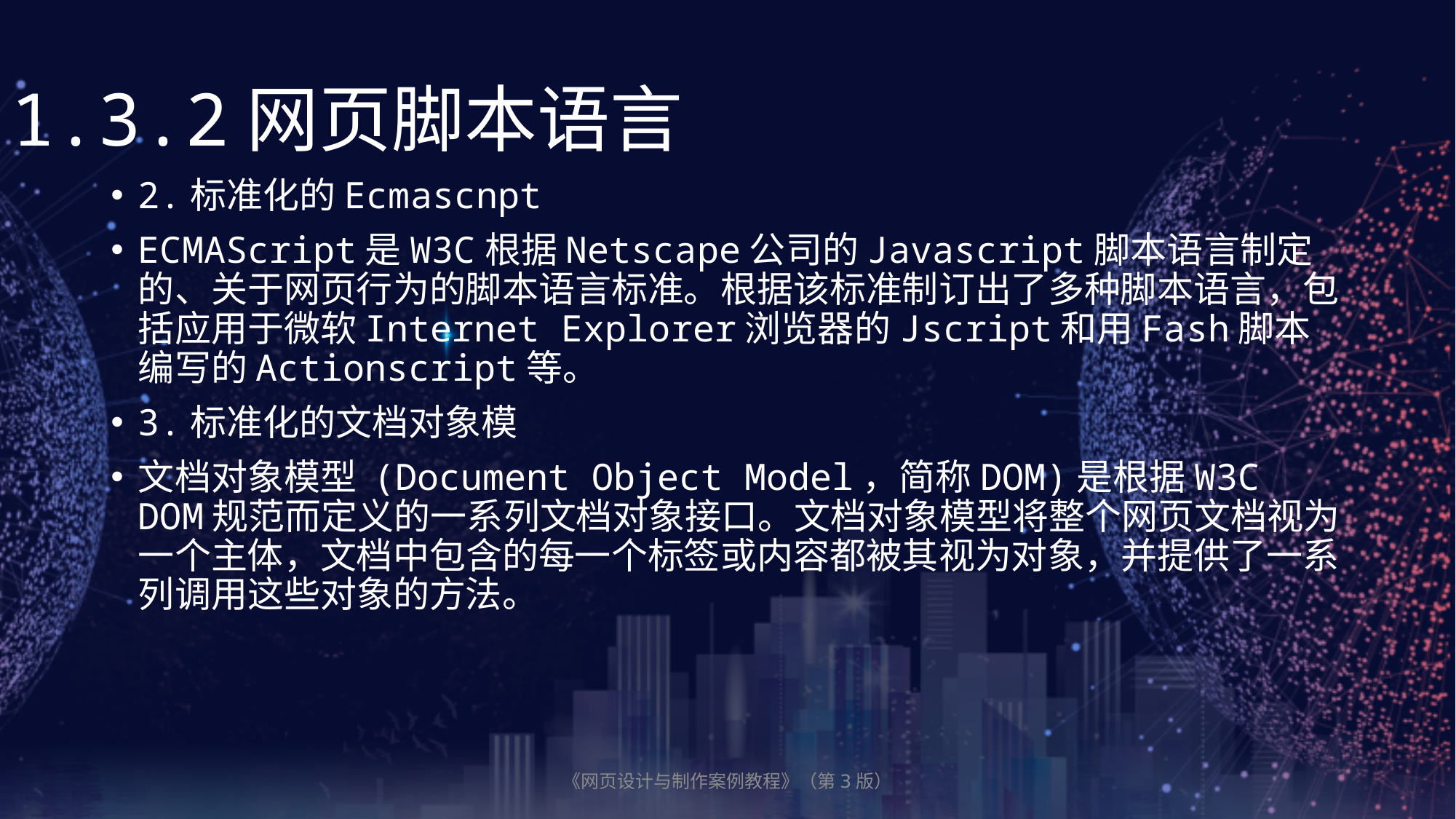

1.3.2网页脚本语言
2.标准化的Ecmascnpt
ECMAScript是W3C根据Netscape公司的Javascript脚本语言制定的、关于网页行为的脚本语言标准。根据该标准制订出了多种脚本语言，包括应用于微软Internet Explorer浏览器的Jscript和用Fash脚本编写的Actionscript等。
3.标准化的文档对象模
文档对象模型 (Document Object Model，简称DOM)是根据W3C DOM规范而定义的一系列文档对象接口。文档对象模型将整个网页文档视为一个主体，文档中包含的每一个标签或内容都被其视为对象，并提供了一系列调用这些对象的方法。
《网页设计与制作案例教程》（第3版）